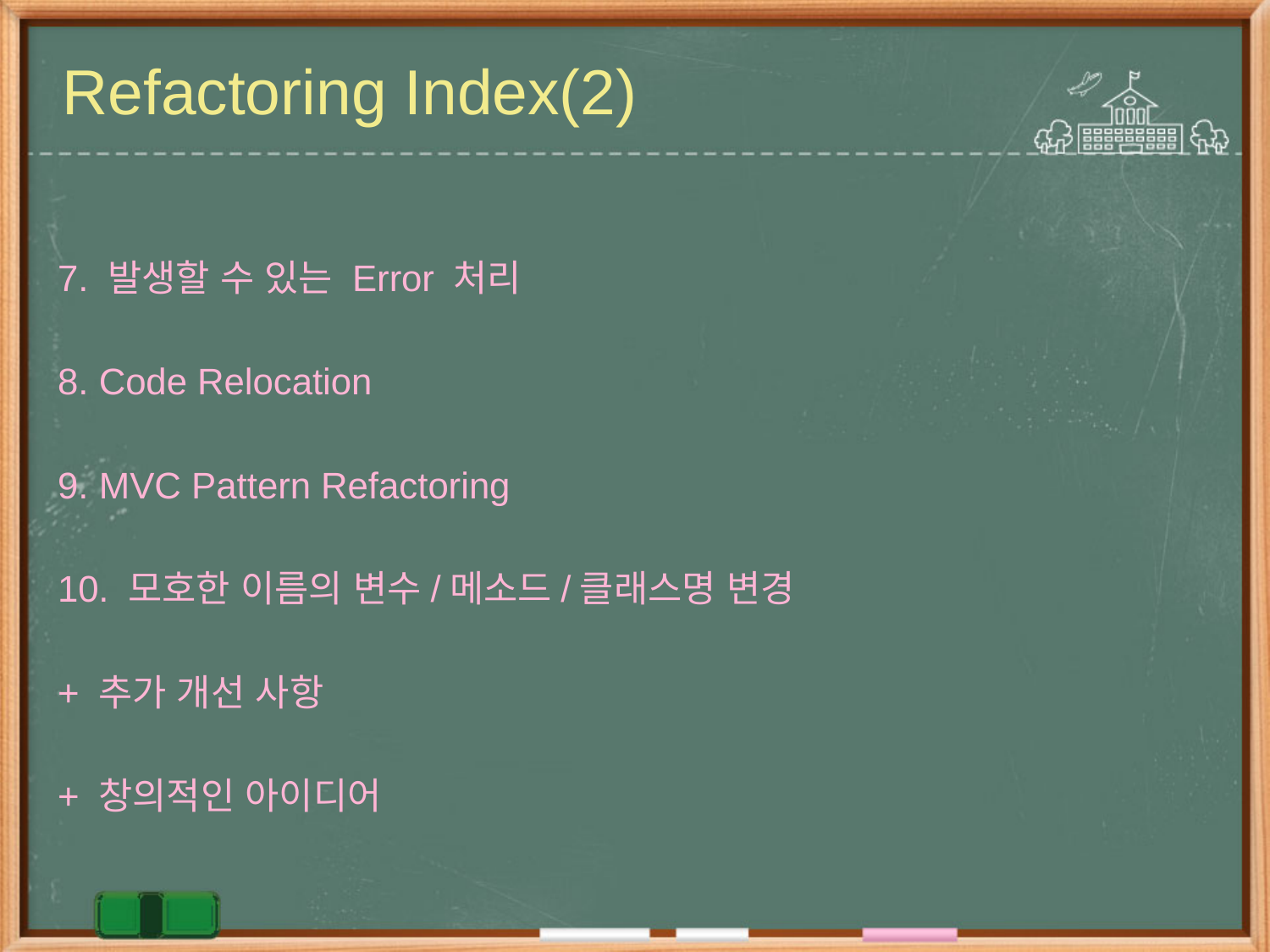

# Refactoring Index(2)

7. 발생할 수 있는 Error 처리

8. Code Relocation

9. MVC Pattern Refactoring

10. 모호한 이름의 변수/메소드/클래스명 변경

+ 추가 개선 사항

+ 창의적인 아이디어